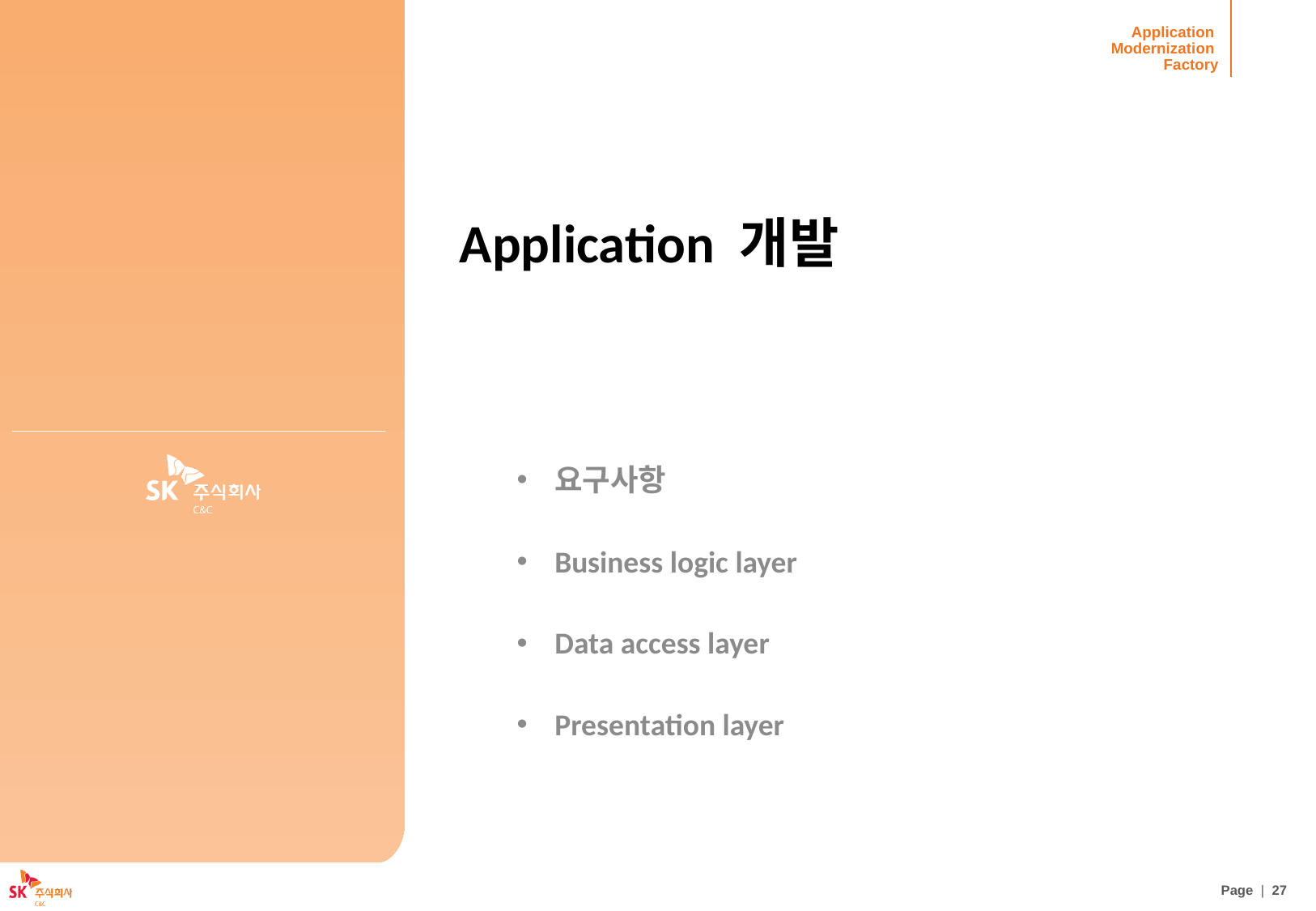

# Application 개발
요구사항
Business logic layer
Data access layer
Presentation layer